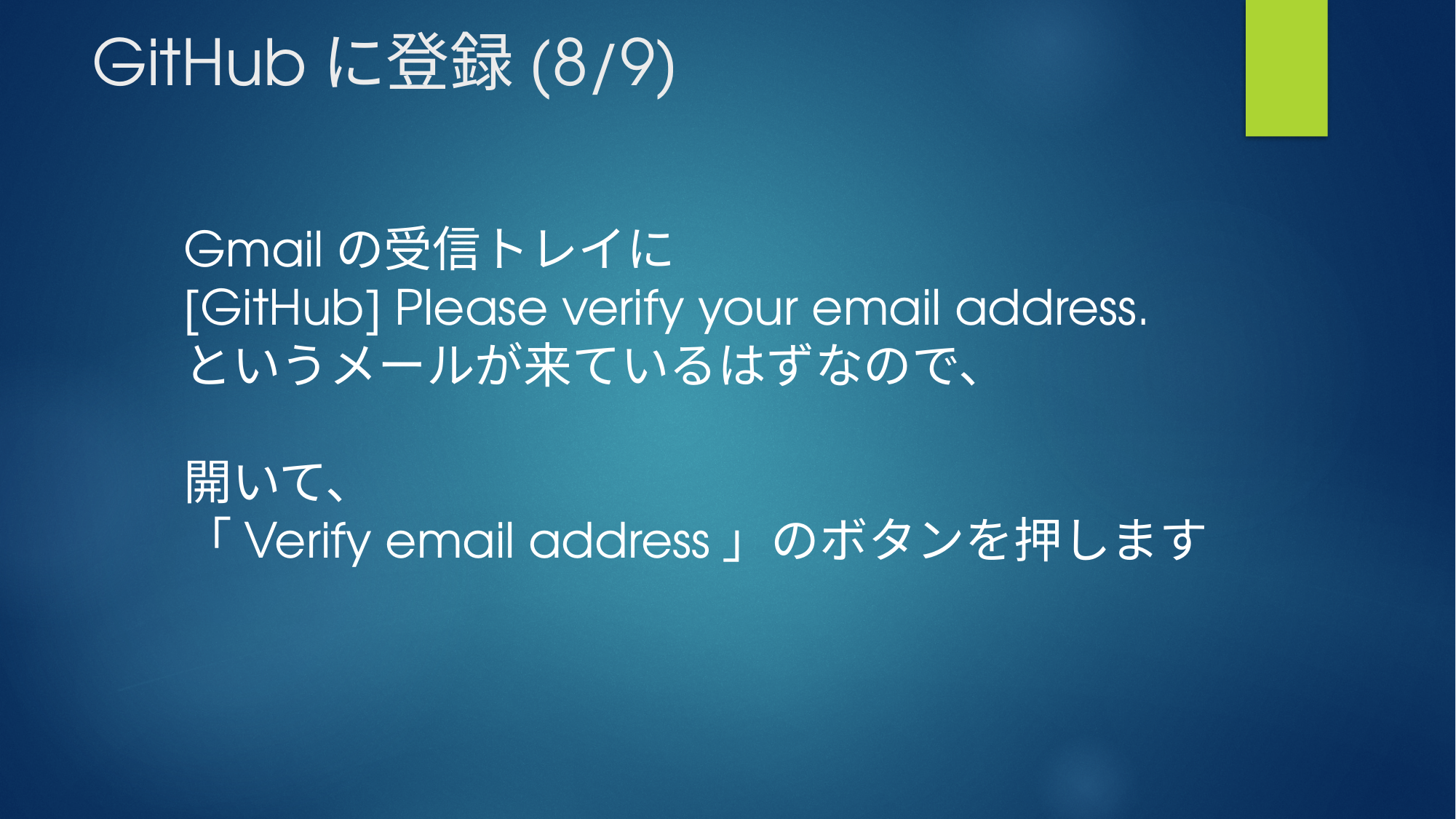

# GitHubに登録(8/9)
Gmailの受信トレイに
[GitHub] Please verify your email address.
というメールが来ているはずなので、

開いて、
「Verify email address」のボタンを押します